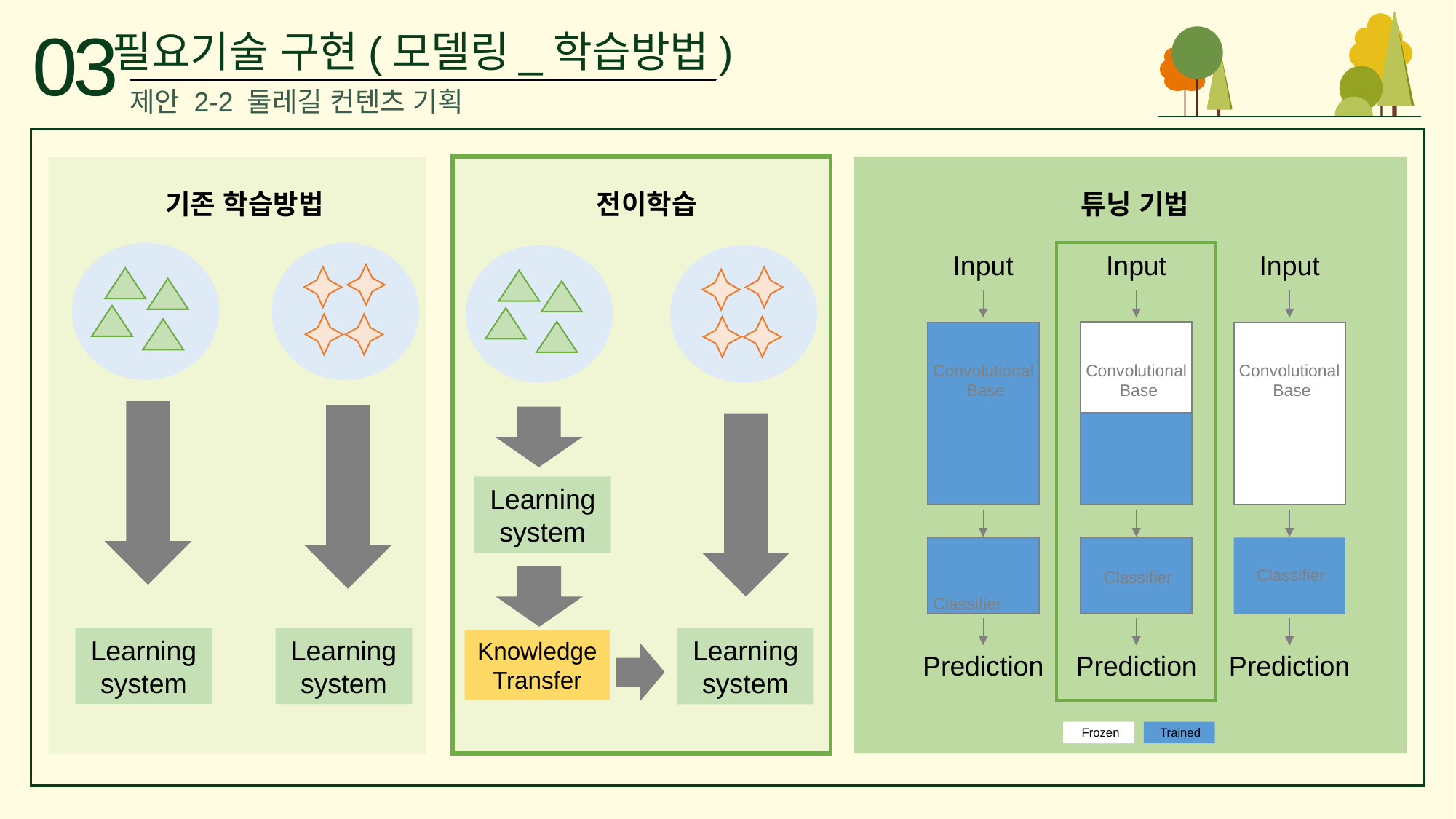

03

필요기술 구현(모델링_학습방법)
제안 2-2 둘레길 컨텐츠 기획

기존 학습방법
전이학습
튜닝 기법

Input

Prediction
Input

Prediction

Input

Prediction

Convolutional
 Base
Convolutional
 Base
Convolutional
 Base

Learning system
Classifier
Classifier

Classifier

Learning system

Learning system

Knowledge
Transfer
Learning system

Frozen

Trained